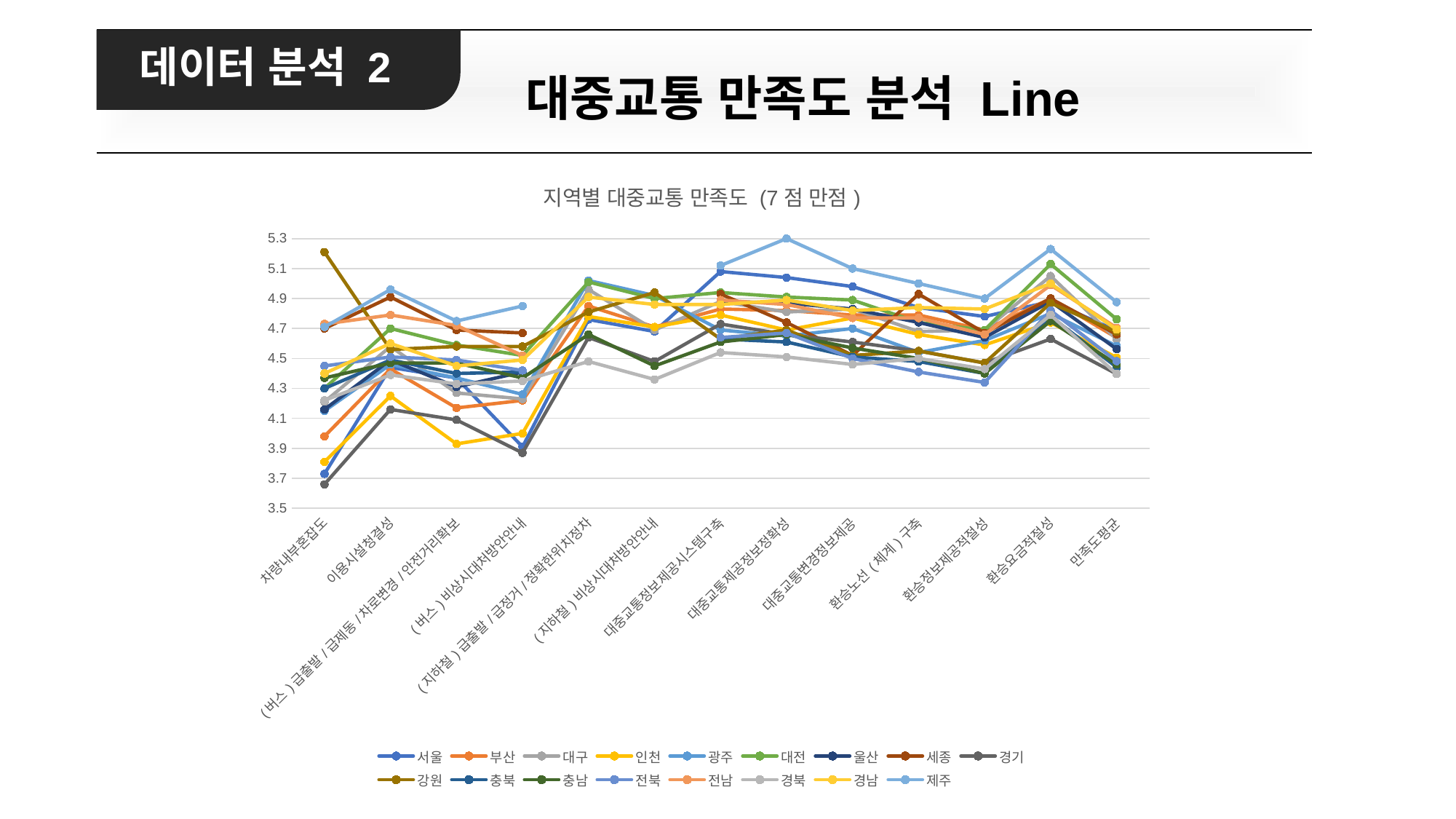

|  |
| --- |
데이터 분석 2
대중교통 만족도 분석 Line

### Chart: 지역별 대중교통 만족도 (7점 만점)

| Category | 서울 | 부산 | 대구 | 인천 | 광주 | 대전 | 울산 | 세종 | 경기 | 강원 | 충북 | 충남 | 전북 | 전남 | 경북 | 경남 | 제주 |
|---|---|---|---|---|---|---|---|---|---|---|---|---|---|---|---|---|---|
| 차량내부혼잡도 | 3.73 | 3.98 | 4.21 | 3.81 | 4.15 | 4.3 | 4.16 | 4.7 | 3.66 | 5.21 | 4.3 | 4.37 | 4.45 | 4.73 | 4.22 | 4.4 | 4.71 |
| 이용시설청결성 | 4.44 | 4.43 | 4.58 | 4.25 | 4.46 | 4.7 | 4.49 | 4.91 | 4.16 | 4.56 | 4.49 | 4.47 | 4.51 | 4.79 | 4.39 | 4.6 | 4.96 |
| (버스)급출발/급제동/차로변경/안전거리확보 | 4.37 | 4.17 | 4.27 | 3.93 | 4.37 | 4.59 | 4.31 | 4.69 | 4.09 | 4.58 | 4.4 | 4.47 | 4.49 | 4.72 | 4.33 | 4.45 | 4.75 |
| (버스)비상시대처방안안내 | 3.91 | 4.22 | 4.23 | 4.0 | 4.26 | 4.52 | 4.41 | 4.67 | 3.87 | 4.58 | 4.41 | 4.37 | 4.42 | 4.52 | 4.35 | 4.49 | 4.85 |
| (지하철)급출발/급정거/정확한위치정차 | 4.76 | 4.85 | 4.96 | 4.78 | 5.02 | 5.01 | None | None | 4.64 | 4.81 | None | 4.66 | None | None | 4.48 | 4.91 | None |
| (지하철)비상시대처방안안내 | 4.68 | 4.71 | 4.69 | 4.71 | 4.92 | 4.9 | None | None | 4.48 | 4.94 | None | 4.45 | None | None | 4.36 | 4.86 | None |
| 대중교통정보제공시스템구축 | 5.08 | 4.83 | 4.88 | 4.79 | 4.69 | 4.94 | 4.88 | 4.93 | 4.73 | 4.63 | 4.63 | 4.61 | 4.64 | 4.89 | 4.54 | 4.86 | 5.12 |
| 대중교통제공정보정확성 | 5.04 | 4.82 | 4.81 | 4.69 | 4.65 | 4.91 | 4.87 | 4.74 | 4.66 | 4.69 | 4.61 | 4.66 | 4.67 | 4.86 | 4.51 | 4.89 | 5.3 |
| 대중교통변경정보제공 | 4.98 | 4.79 | 4.83 | 4.77 | 4.7 | 4.89 | 4.83 | 4.52 | 4.61 | 4.52 | 4.51 | 4.57 | 4.5 | 4.77 | 4.46 | 4.82 | 5.1 |
| 환승노선(체계)구축 | 4.84 | 4.79 | 4.68 | 4.66 | 4.54 | 4.74 | 4.74 | 4.93 | 4.55 | 4.55 | 4.48 | 4.5 | 4.41 | 4.77 | 4.5 | 4.84 | 5.0 |
| 환승정보제공적절성 | 4.78 | 4.69 | 4.69 | 4.59 | 4.62 | 4.69 | 4.64 | 4.67 | 4.47 | 4.47 | 4.4 | 4.4 | 4.34 | 4.66 | 4.43 | 4.83 | 4.9 |
| 환승요금적절성 | 4.88 | 4.9 | 5.05 | 4.74 | 4.8 | 5.13 | 4.88 | 4.9 | 4.63 | 4.87 | 4.78 | 4.75 | 4.82 | 4.99 | 4.79 | 5.0 | 5.23 |
| 만족도평균 | 4.685789474 | 4.638421053 | 4.627894737 | 4.505789474 | 4.583157895 | 4.761578947 | 4.562941176 | 4.660588235 | 4.396842105 | 4.677894737 | 4.442352941 | 4.460526316 | 4.482352941 | 4.704705882 | 4.396842105 | 4.693684211 | 4.875882353 |